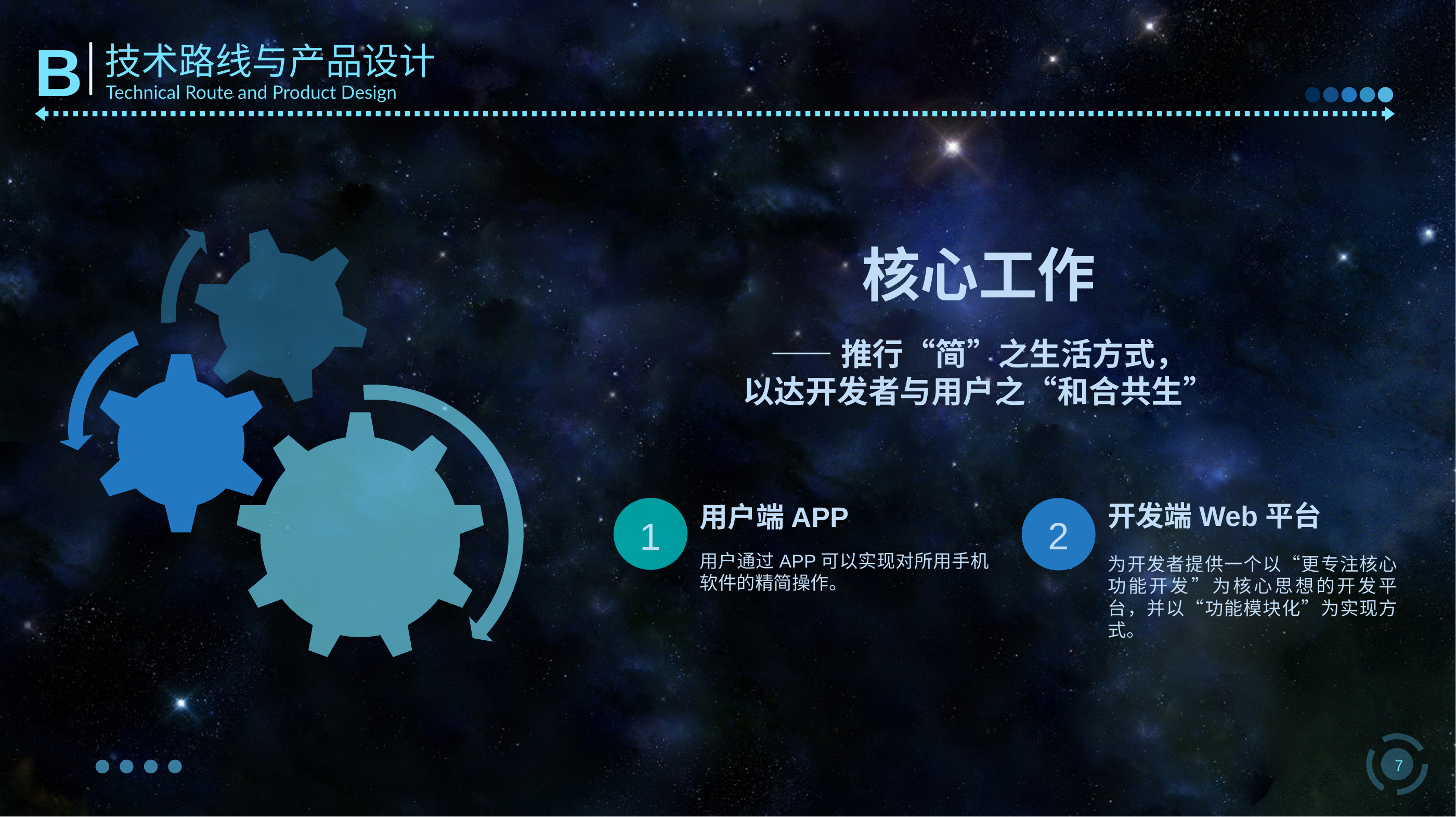

核心工作
——推行“简”之生活方式，
以达开发者与用户之“和合共生”

1
用户端APP
用户通过APP可以实现对所用手机软件的精简操作。
开发端Web平台
2
为开发者提供一个以“更专注核心功能开发”为核心思想的开发平台，并以“功能模块化”为实现方式。
7